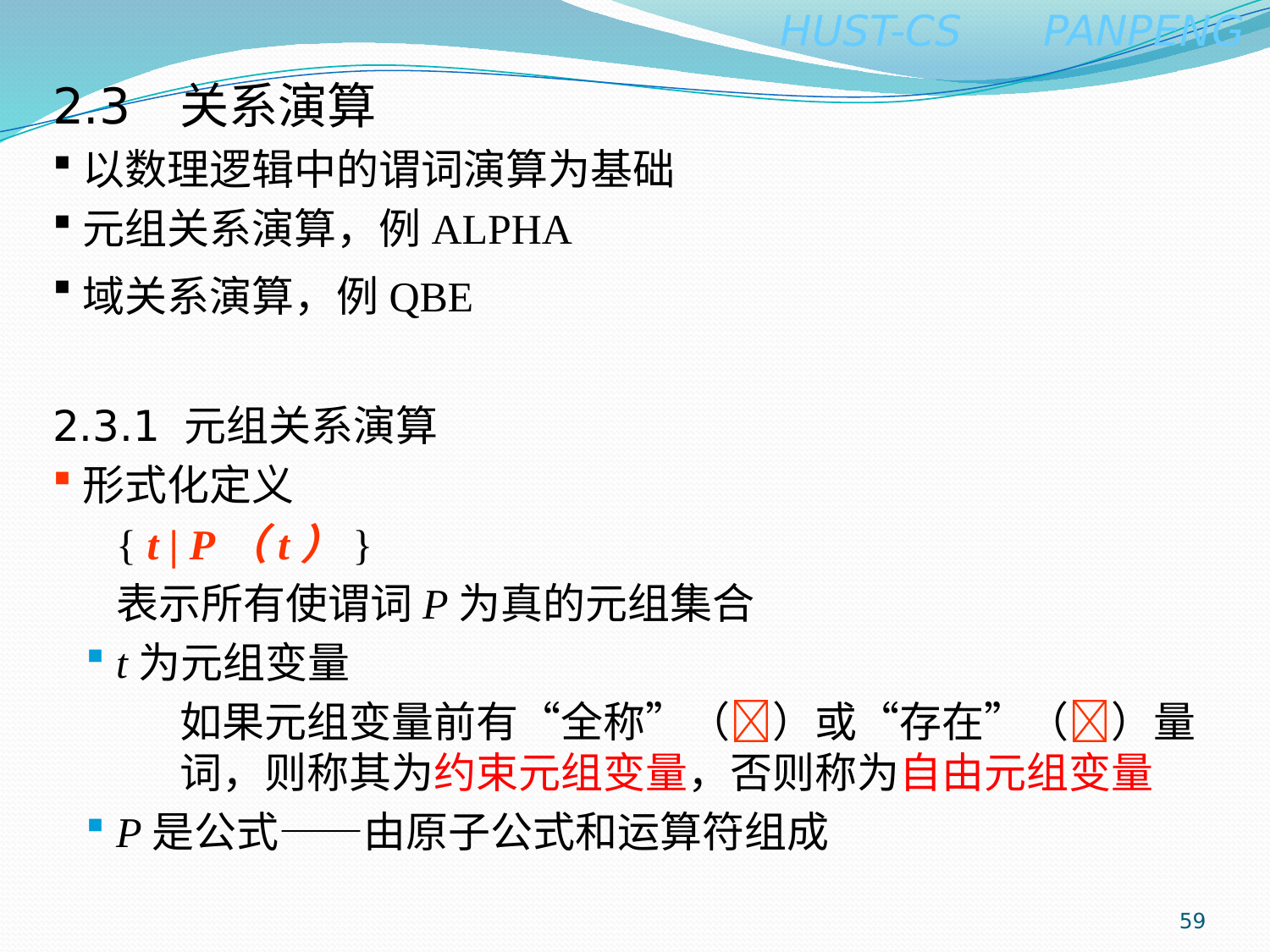

2.3	关系演算
以数理逻辑中的谓词演算为基础
元组关系演算，例ALPHA
域关系演算，例QBE

2.3.1 元组关系演算
形式化定义
{ t | P（t）}
表示所有使谓词P为真的元组集合
t为元组变量
如果元组变量前有“全称”（∀）或“存在”（∃）量词，则称其为约束元组变量，否则称为自由元组变量
P是公式——由原子公式和运算符组成
59